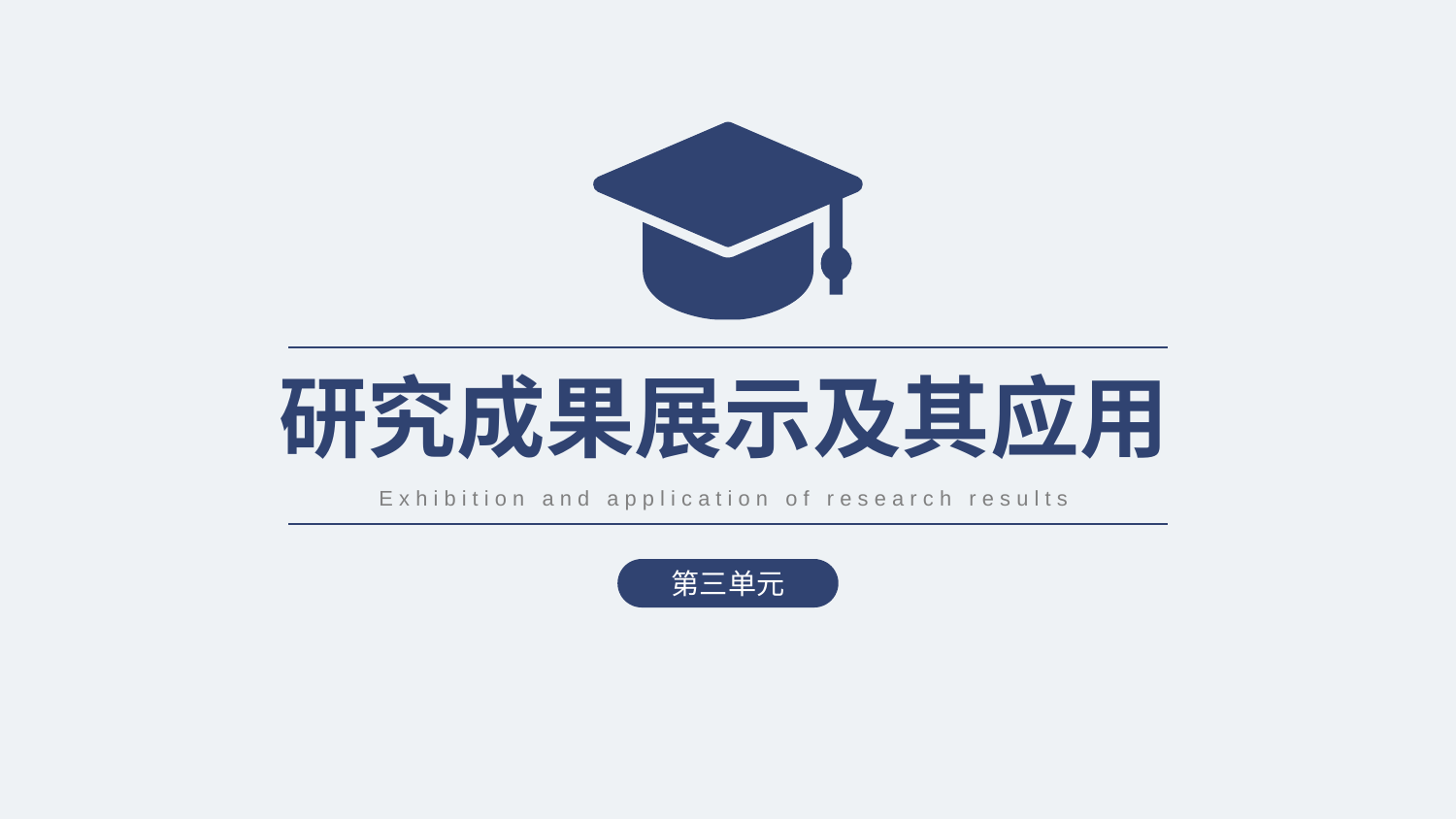

研究成果展示及其应用
Exhibition and application of research results
第三单元